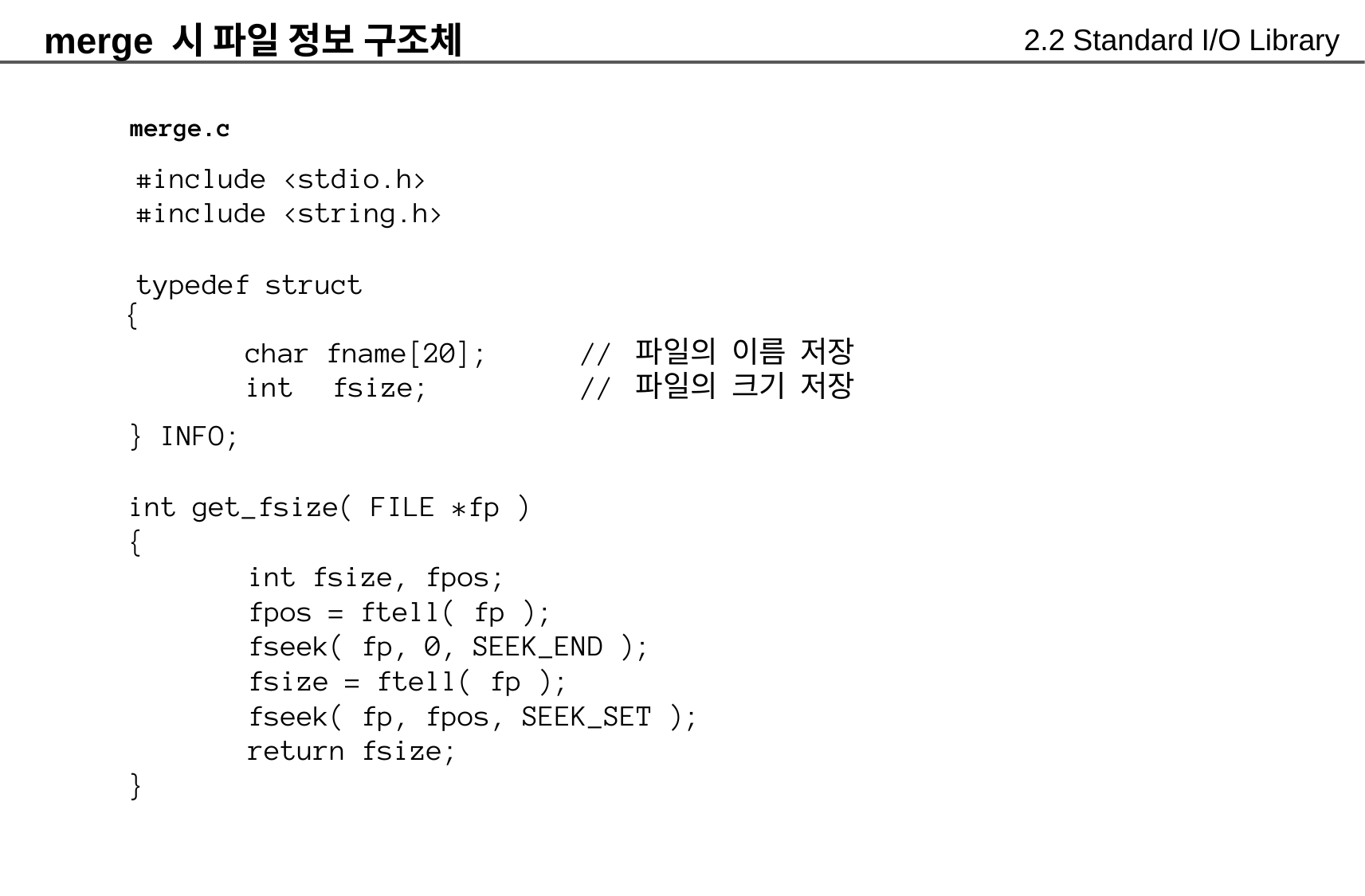

merge 시 파일 정보 구조체

	merge.c

		#include  <stdio.h>
		#include  <string.h>

		typedef  struct
2.2 Standard I/O Library

{
//  파일의  이름  저장
//  파일의  크기  저장
char  fname[20];
int     fsize;
}  INFO;

int  get_fsize(  FILE  *fp  )
{
	int  fsize,  fpos;
	fpos  =  ftell(  fp  );
	fseek(  fp,  0,  SEEK_END  );
	fsize  =  ftell(  fp  );
	fseek(  fp,  fpos,  SEEK_SET  );
	return  fsize;
}